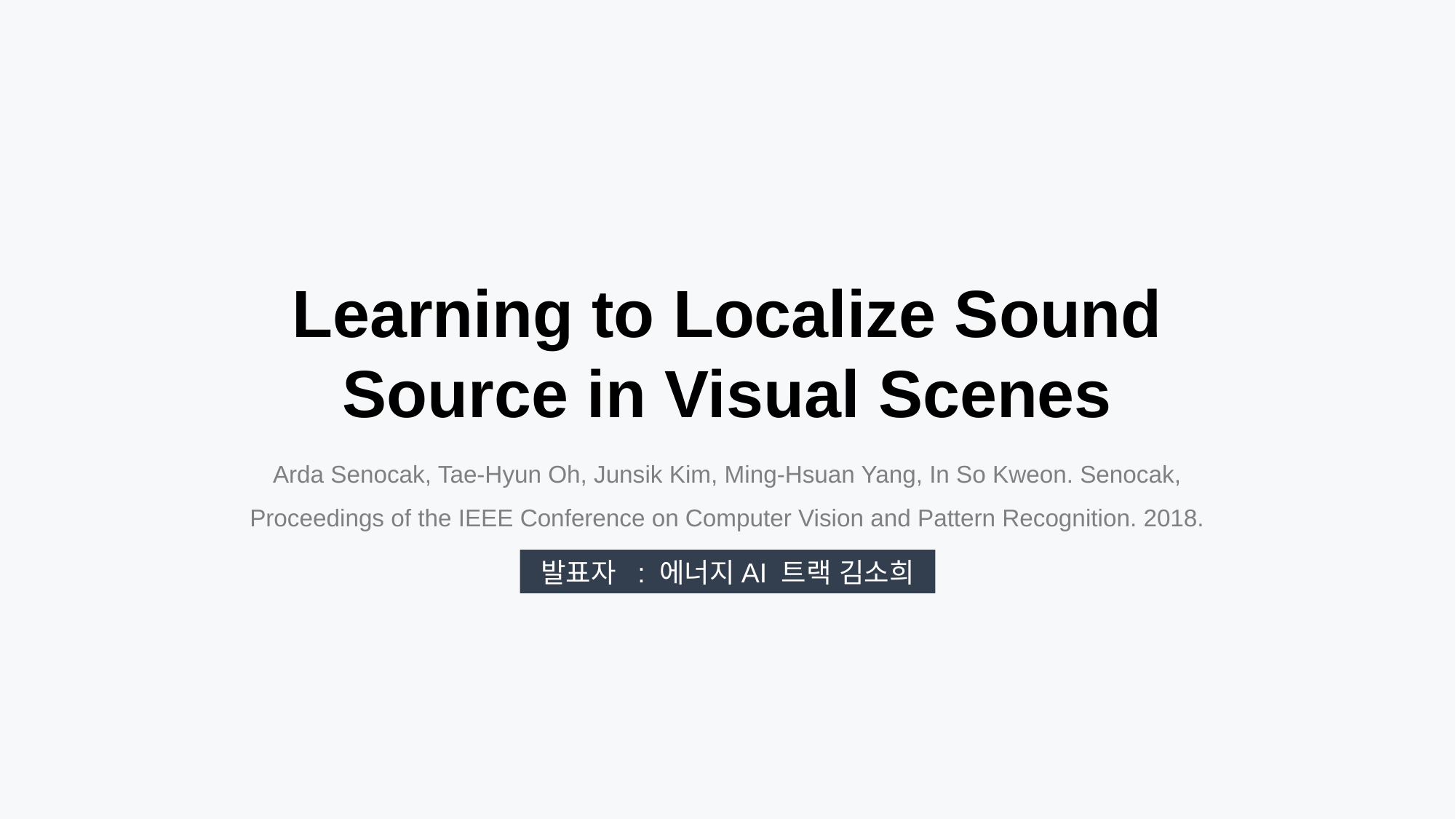

# Learning to Localize Sound Source in Visual Scenes
Arda Senocak, Tae-Hyun Oh, Junsik Kim, Ming-Hsuan Yang, In So Kweon. Senocak, Proceedings of the IEEE Conference on Computer Vision and Pattern Recognition. 2018.
발표자  : 에너지AI 트랙 김소희